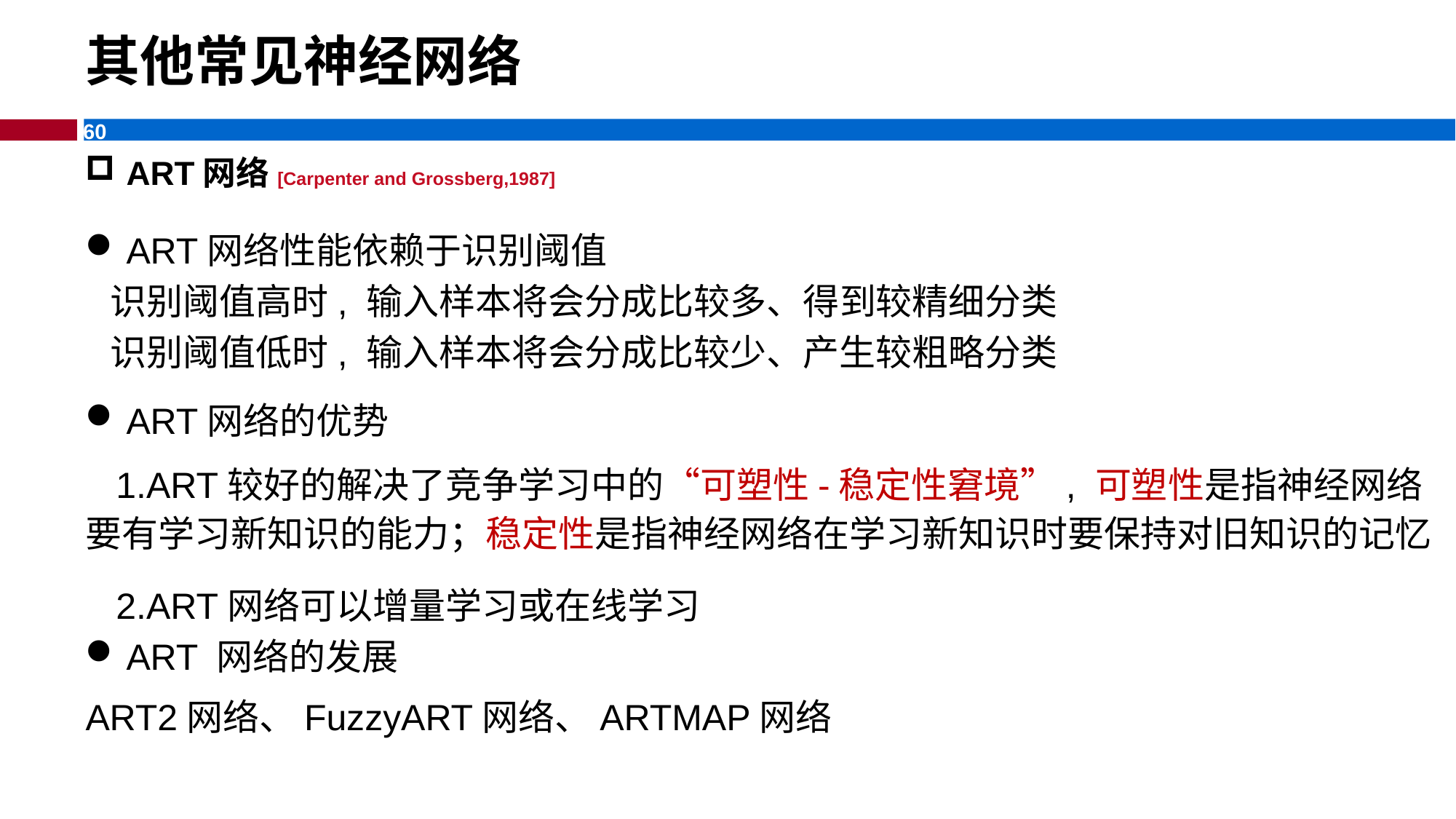

# 其他常见神经网络
ART网络[Carpenter and Grossberg,1987]
ART网络性能依赖于识别阈值
  识别阈值高时, 输入样本将会分成比较多、得到较精细分类
  识别阈值低时, 输入样本将会分成比较少、产生较粗略分类
ART网络的优势
   1.ART较好的解决了竞争学习中的“可塑性-稳定性窘境”, 可塑性是指神经网络要有学习新知识的能力；稳定性是指神经网络在学习新知识时要保持对旧知识的记忆
   2.ART网络可以增量学习或在线学习
ART 网络的发展
ART2网络、FuzzyART网络、ARTMAP网络